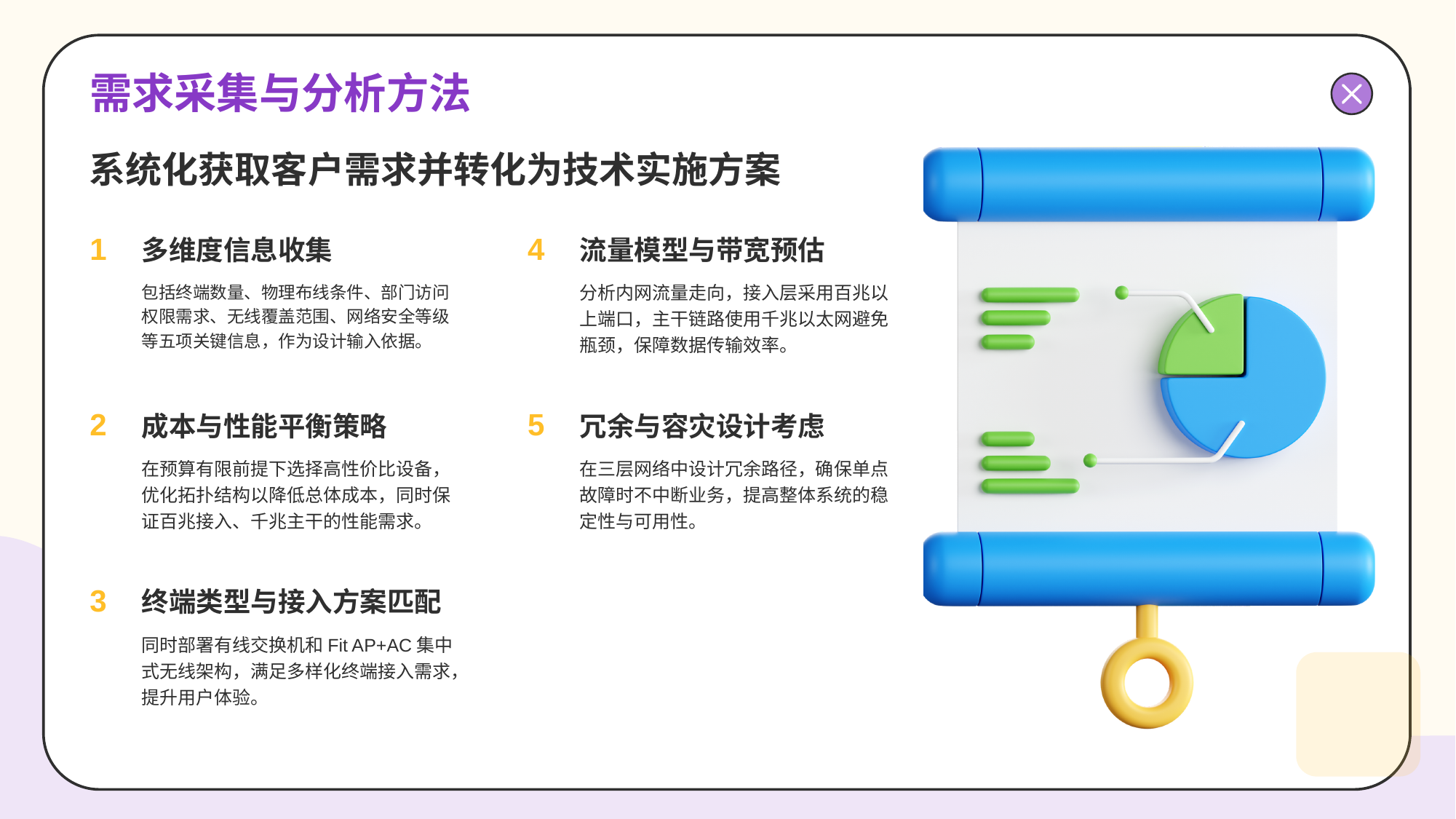

# 需求采集与分析方法
系统化获取客户需求并转化为技术实施方案
1
多维度信息收集
包括终端数量、物理布线条件、部门访问权限需求、无线覆盖范围、网络安全等级等五项关键信息，作为设计输入依据。
4
流量模型与带宽预估
分析内网流量走向，接入层采用百兆以上端口，主干链路使用千兆以太网避免瓶颈，保障数据传输效率。
2
成本与性能平衡策略
在预算有限前提下选择高性价比设备，优化拓扑结构以降低总体成本，同时保证百兆接入、千兆主干的性能需求。
5
冗余与容灾设计考虑
在三层网络中设计冗余路径，确保单点故障时不中断业务，提高整体系统的稳定性与可用性。
3
终端类型与接入方案匹配
同时部署有线交换机和Fit AP+AC集中式无线架构，满足多样化终端接入需求，提升用户体验。